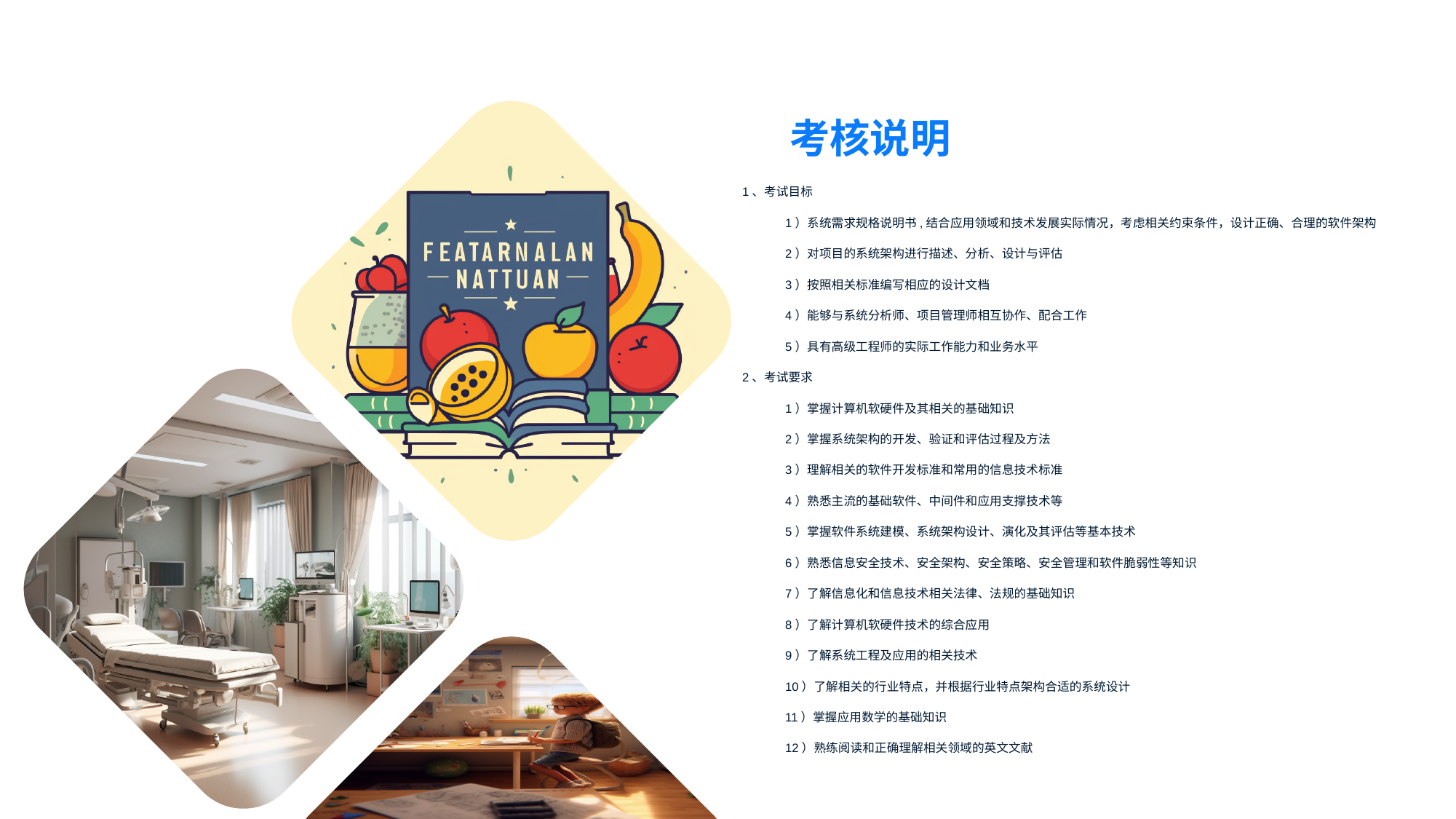

考核说明
1、考试目标
1）系统需求规格说明书,结合应用领域和技术发展实际情况，考虑相关约束条件，设计正确、合理的软件架构
2）对项目的系统架构进行描述、分析、设计与评估
3）按照相关标准编写相应的设计文档
4）能够与系统分析师、项目管理师相互协作、配合工作
5）具有高级工程师的实际工作能力和业务水平
2、考试要求
1）掌握计算机软硬件及其相关的基础知识
2）掌握系统架构的开发、验证和评估过程及方法
3）理解相关的软件开发标准和常用的信息技术标准
4）熟悉主流的基础软件、中间件和应用支撑技术等
5）掌握软件系统建模、系统架构设计、演化及其评估等基本技术
6）熟悉信息安全技术、安全架构、安全策略、安全管理和软件脆弱性等知识
7）了解信息化和信息技术相关法律、法规的基础知识
8）了解计算机软硬件技术的综合应用
9）了解系统工程及应用的相关技术
10）了解相关的行业特点，并根据行业特点架构合适的系统设计
11）掌握应用数学的基础知识
12）熟练阅读和正确理解相关领域的英文文献